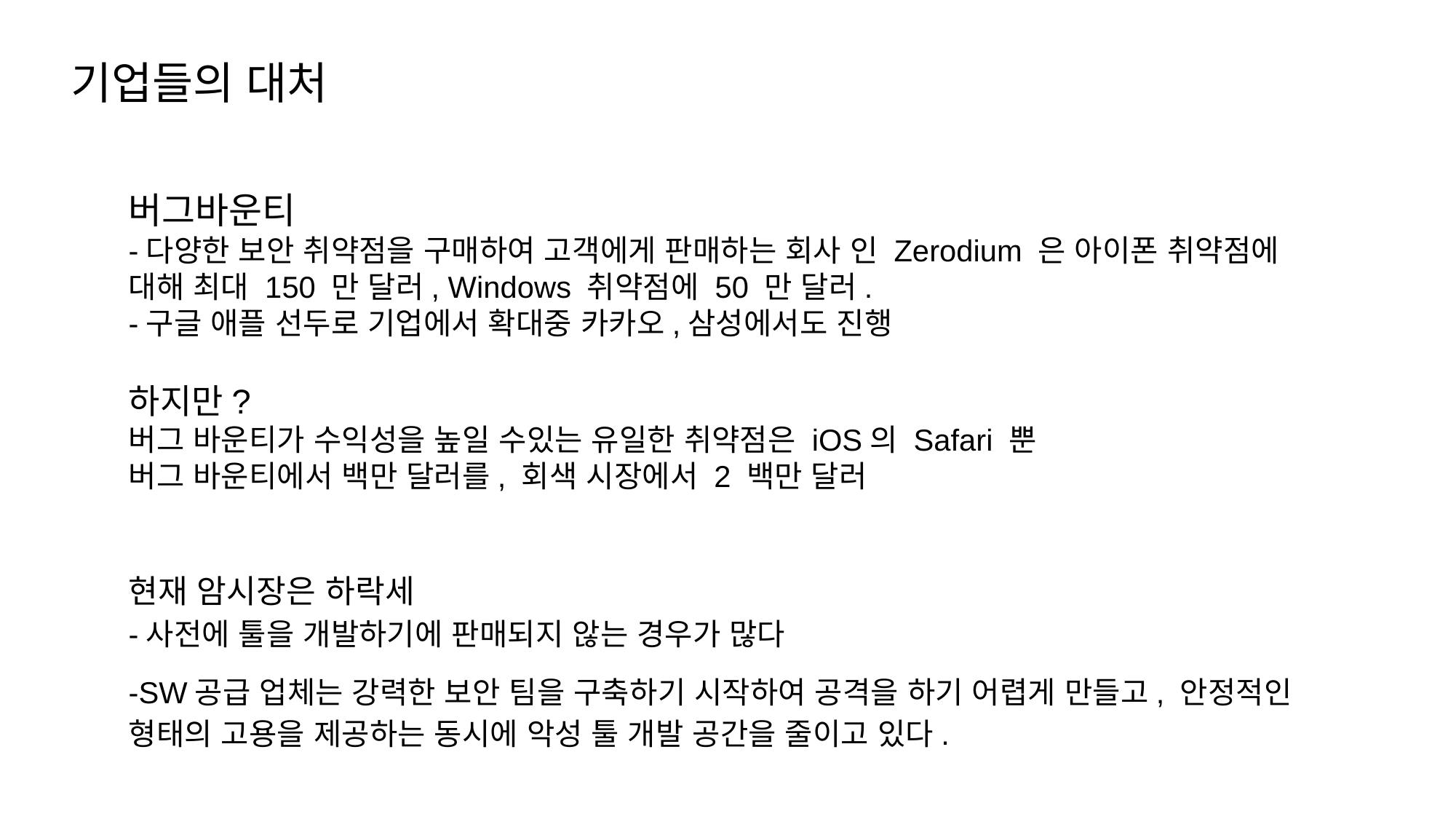

기업들의 대처
버그바운티
-다양한 보안 취약점을 구매하여 고객에게 판매하는 회사 인 Zerodium 은 아이폰 취약점에 대해 최대 150 만 달러, Windows 취약점에 50 만 달러.
-구글 애플 선두로 기업에서 확대중 카카오,삼성에서도 진행

하지만?
버그 바운티가 수익성을 높일 수있는 유일한 취약점은 iOS의 Safari 뿐
버그 바운티에서 백만 달러를, 회색 시장에서 2 백만 달러

현재 암시장은 하락세
-사전에 툴을 개발하기에 판매되지 않는 경우가 많다
-SW공급 업체는 강력한 보안 팀을 구축하기 시작하여 공격을 하기 어렵게 만들고, 안정적인 형태의 고용을 제공하는 동시에 악성 툴 개발 공간을 줄이고 있다.